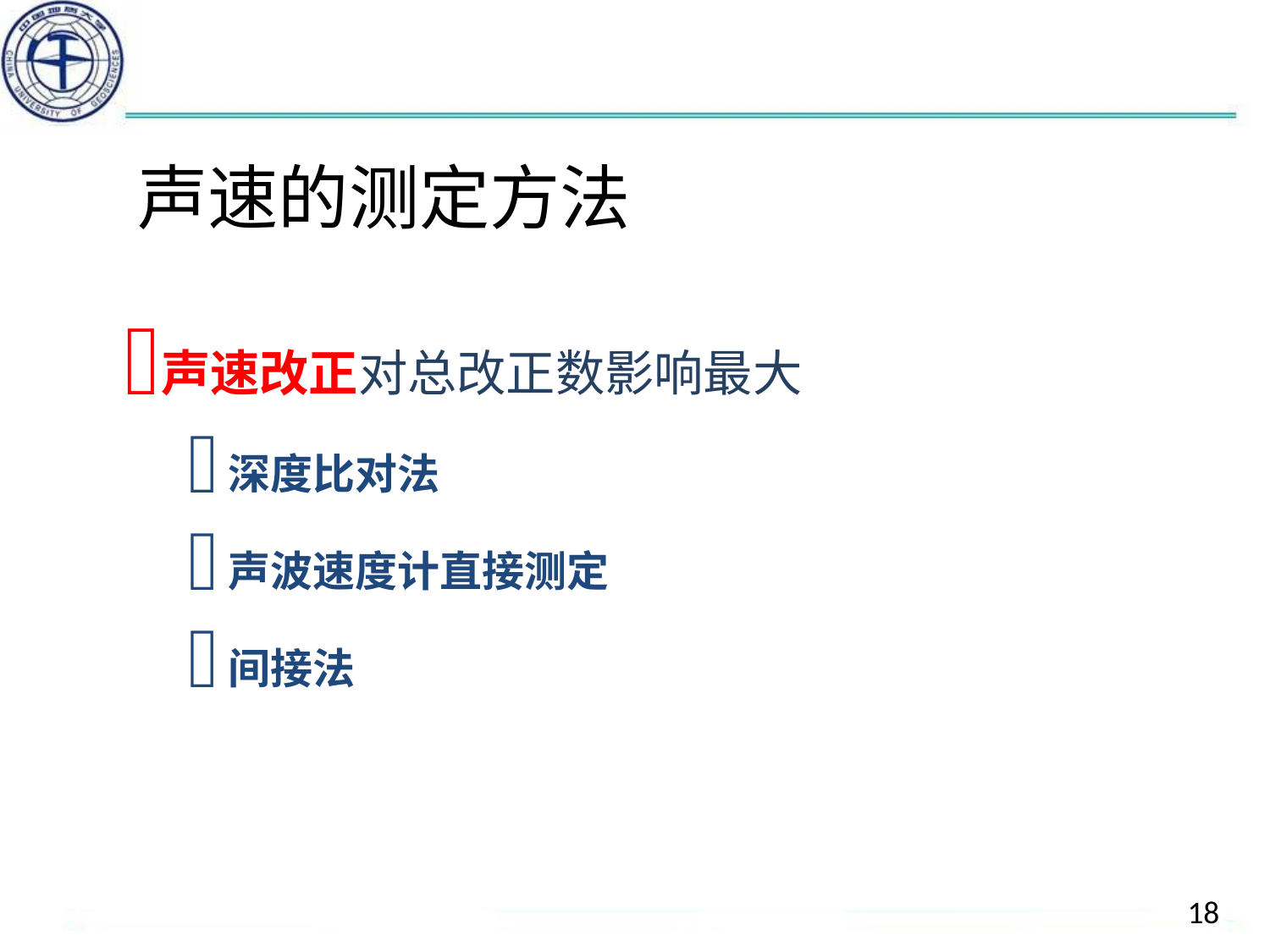

# 声速的测定方法
声速改正对总改正数影响最大
深度比对法
声波速度计直接测定
间接法
18